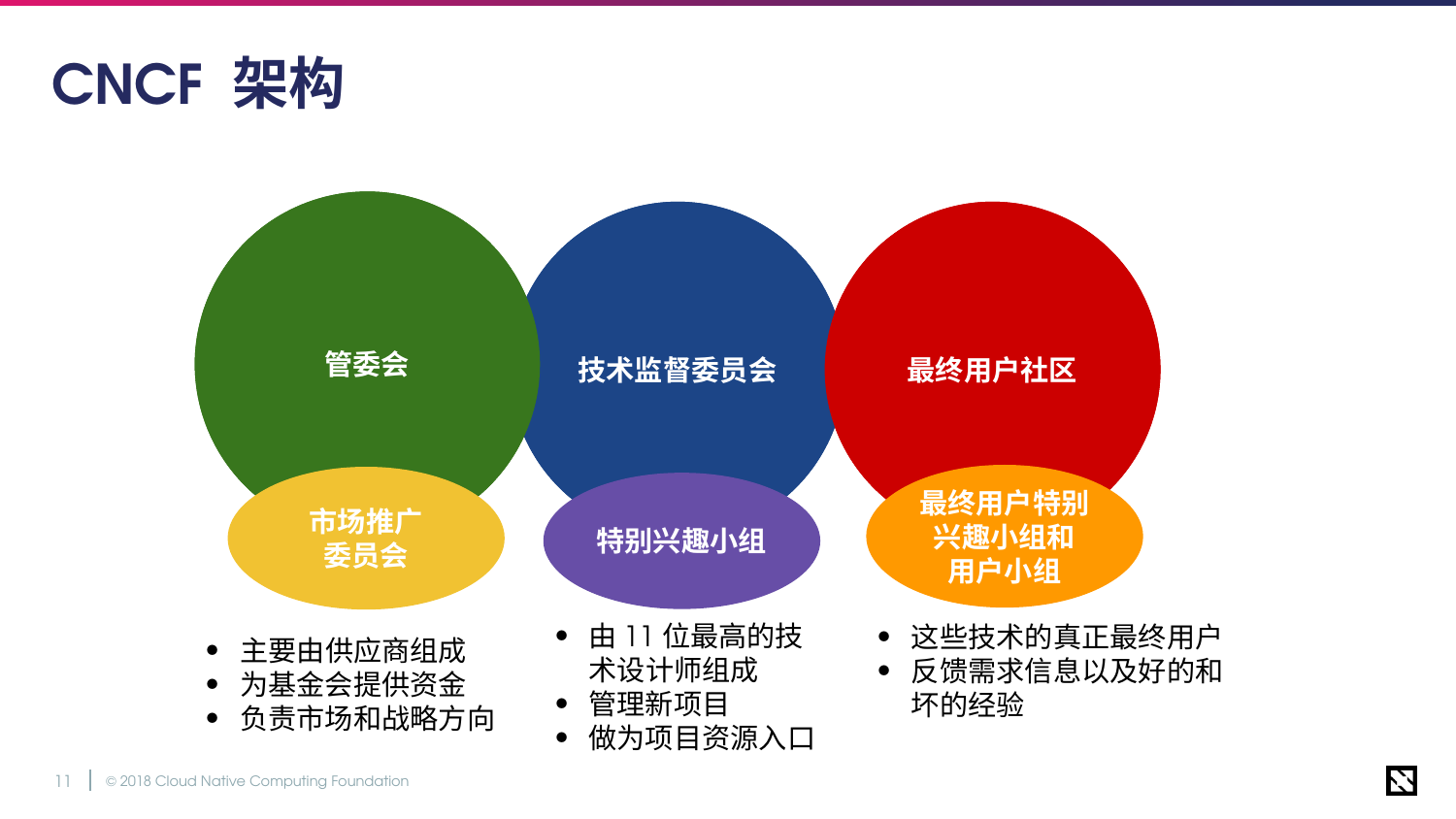

# CNCF 架构
Marketing Committee

Governing Board
管委会
Technical Oversight Committee
技术监督委员会
End User Community
最终用户社区
最终用户特别兴趣小组和 用户小组
市场推广
委员会
特别兴趣小组
由11位最高的技术设计师组成
管理新项目
做为项目资源入口
这些技术的真正最终用户
反馈需求信息以及好的和坏的经验
主要由供应商组成
为基金会提供资金
负责市场和战略方向